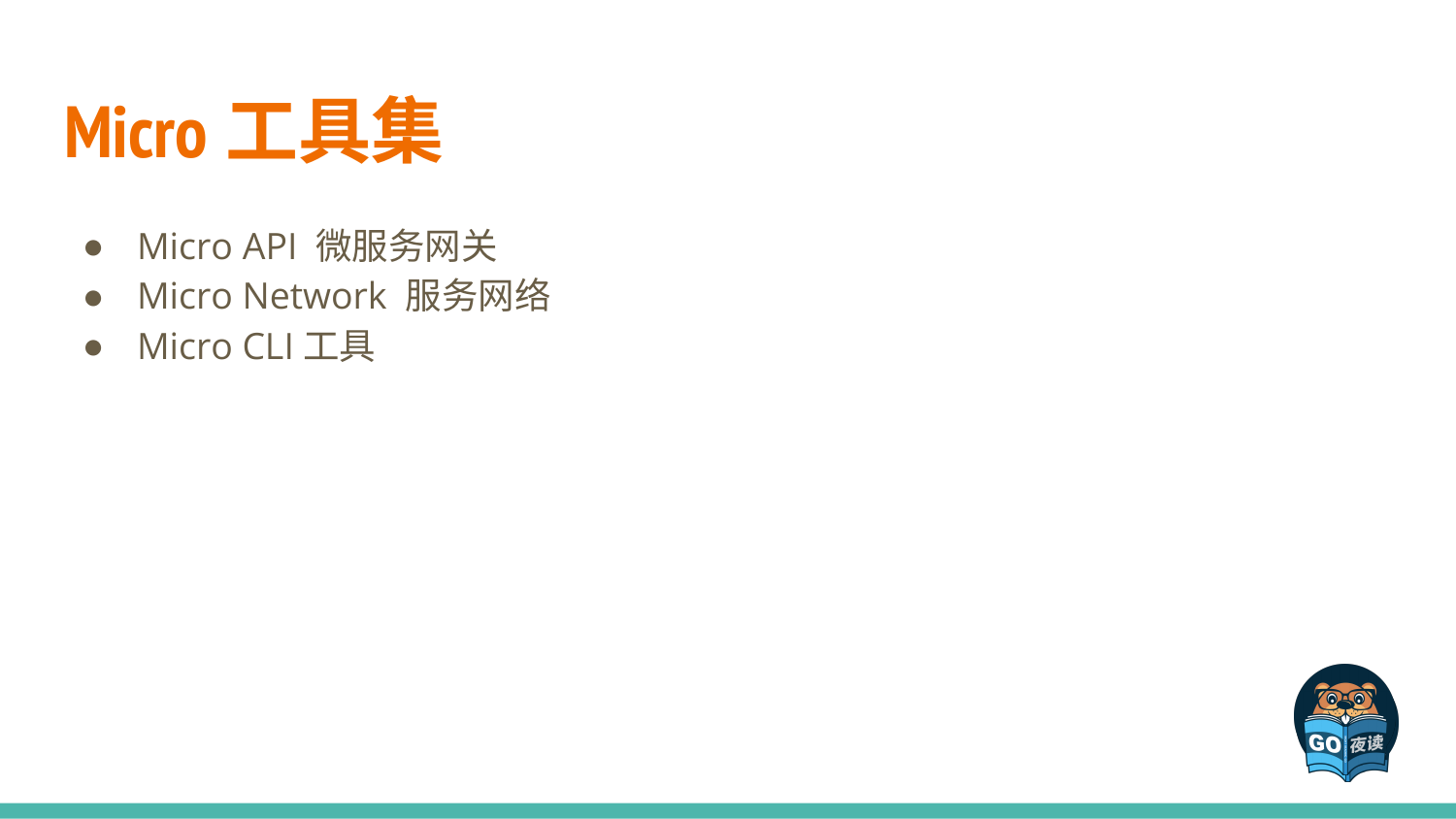

# Micro工具集

Micro API 微服务网关
Micro Network 服务网络
Micro CLI工具